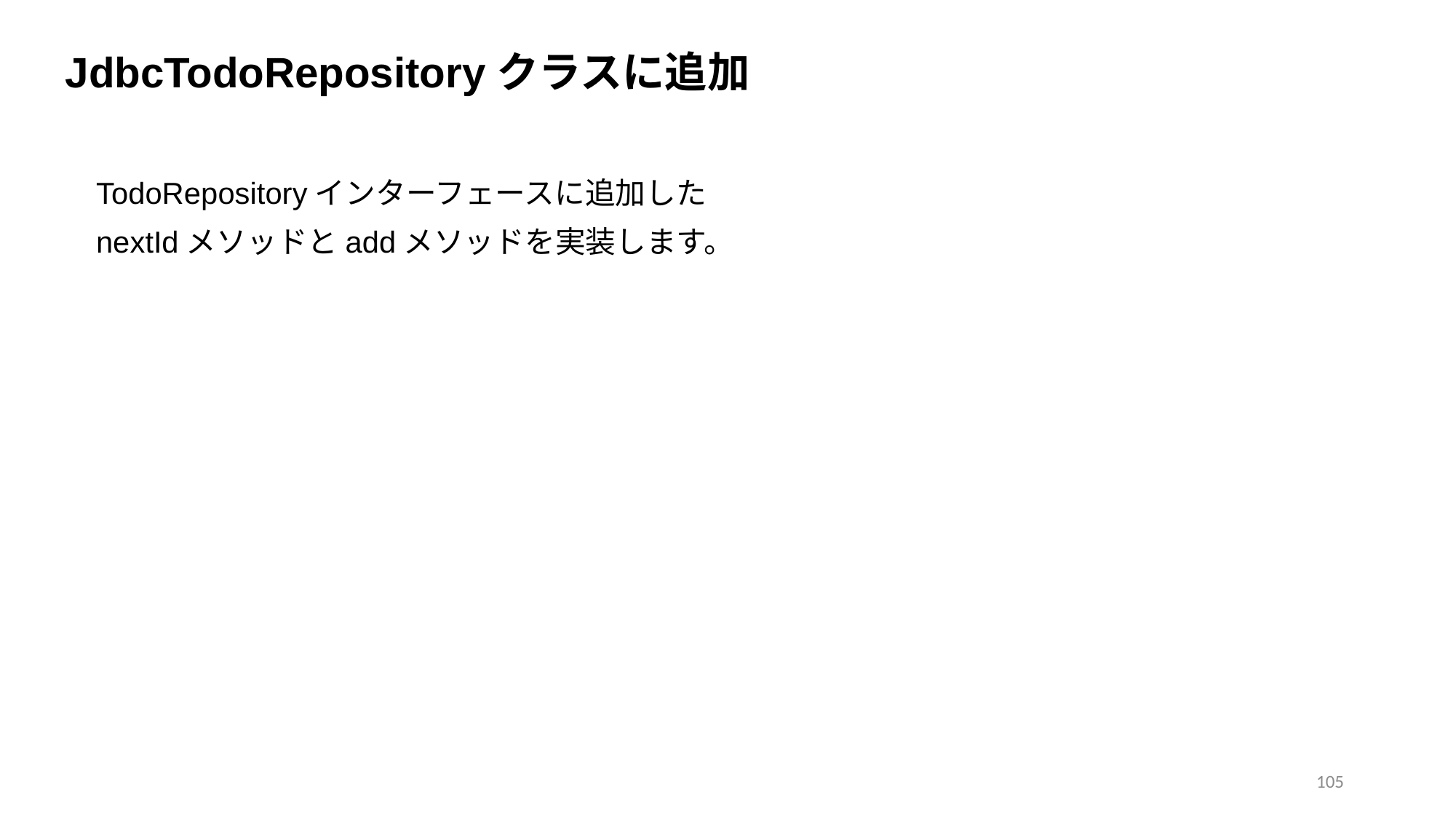

JdbcTodoRepositoryクラスに追加
TodoRepositoryインターフェースに追加した
nextIdメソッドとaddメソッドを実装します。
105